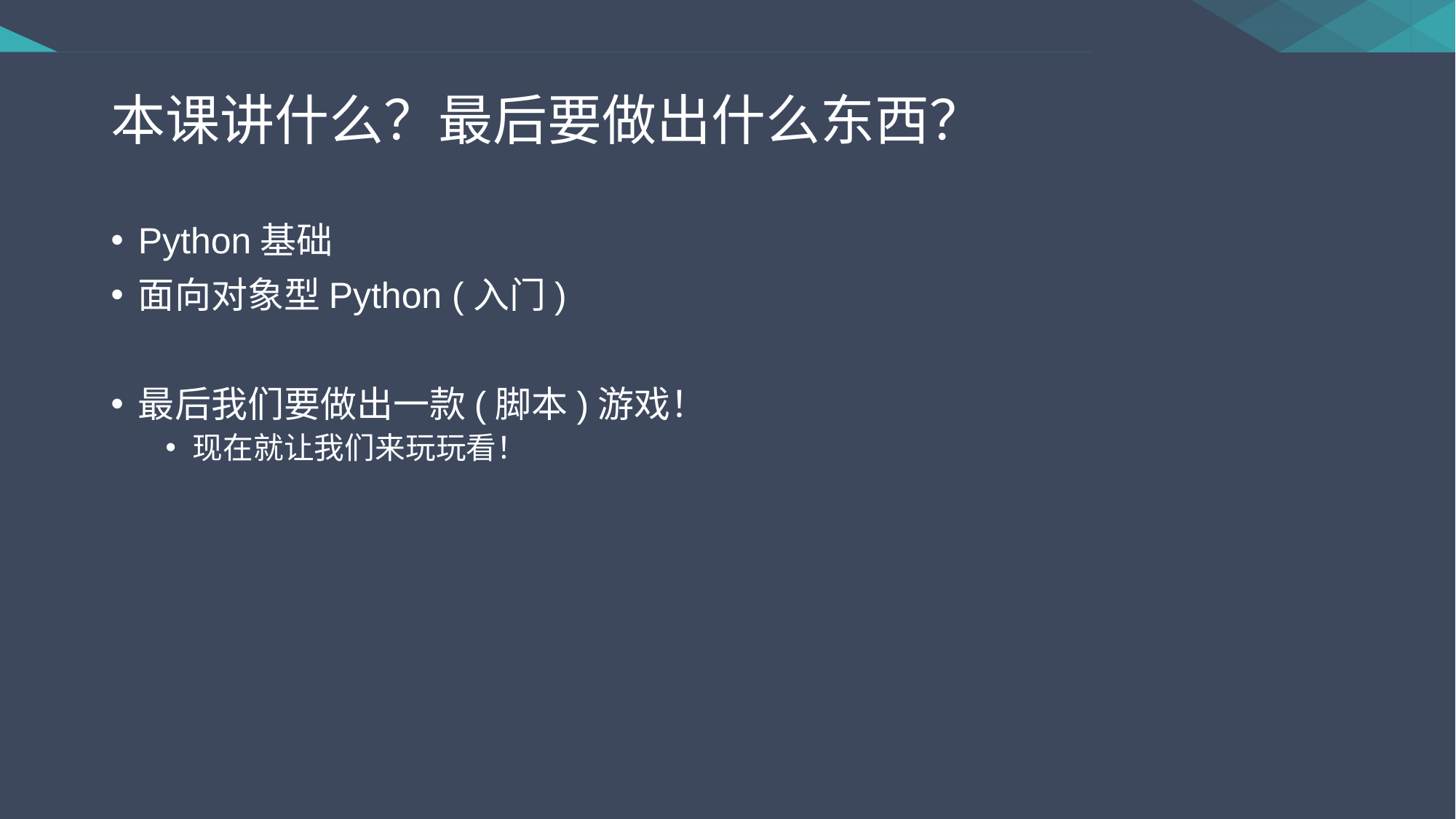

# 本课讲什么？最后要做出什么东西？
Python基础
面向对象型Python (入门)

最后我们要做出一款(脚本)游戏！
现在就让我们来玩玩看！